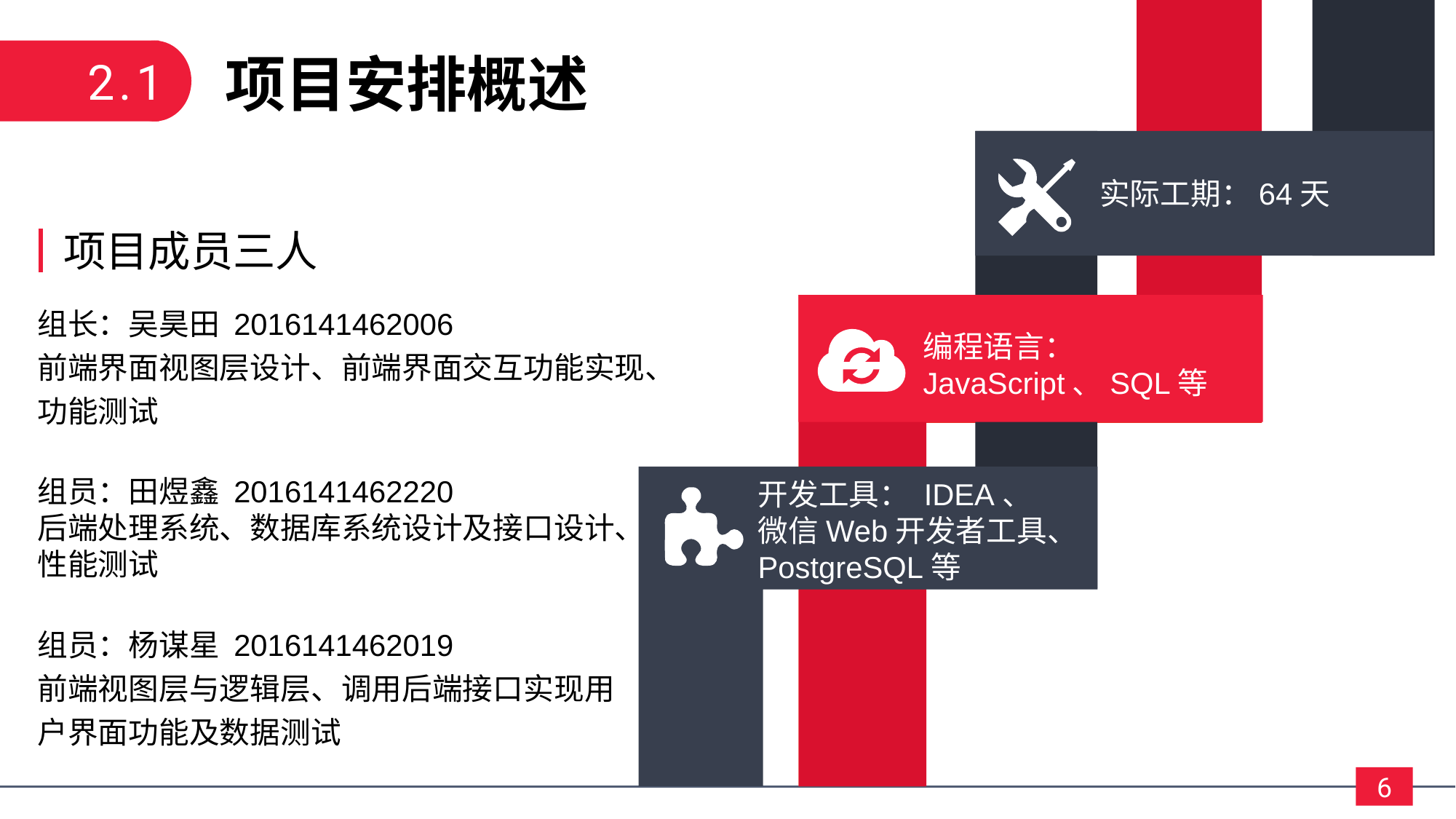

2.1
项目安排概述

实际工期：64天
项目成员三人
组长：吴昊田 2016141462006
前端界面视图层设计、前端界面交互功能实现、功能测试

组员：田煜鑫 2016141462220
后端处理系统、数据库系统设计及接口设计、性能测试
组员：杨谋星 2016141462019
前端视图层与逻辑层、调用后端接口实现用
户界面功能及数据测试

编程语言：JavaScript、SQL等

开发工具： IDEA、
微信Web开发者工具、PostgreSQL等

6